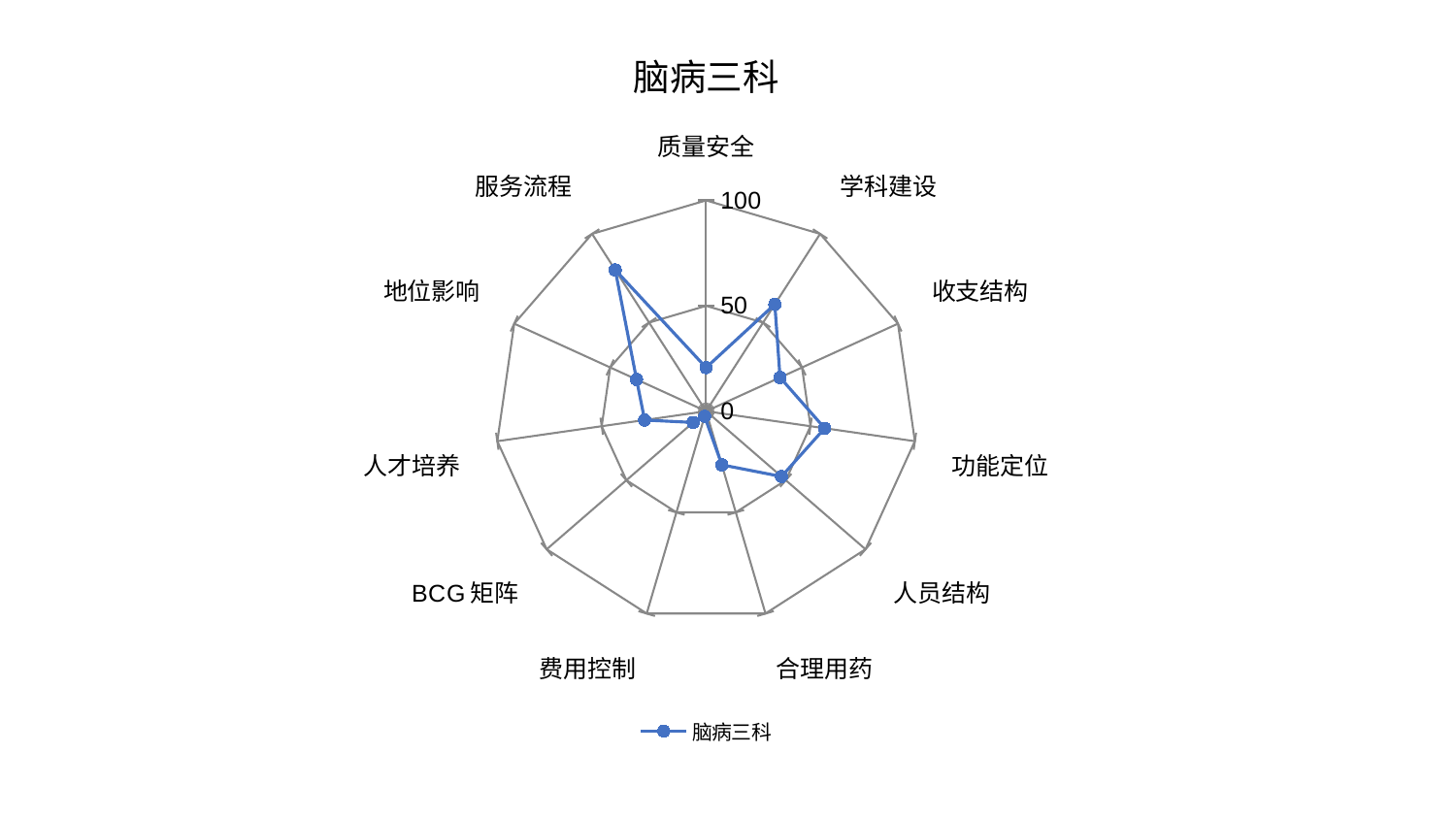

### Chart: 脑病三科

| Category | 脑病三科 |
|---|---|
| 质量安全 | 20.685891885995545 |
| 学科建设 | 60.277913736367054 |
| 收支结构 | 38.54479214610415 |
| 功能定位 | 56.8032245192732 |
| 人员结构 | 47.288900740038095 |
| 合理用药 | 26.530406002096214 |
| 费用控制 | 2.5403187096128 |
| BCG矩阵 | 8.15114041728563 |
| 人才培养 | 29.453900794373357 |
| 地位影响 | 36.26331738342467 |
| 服务流程 | 79.68617717497145 |
158